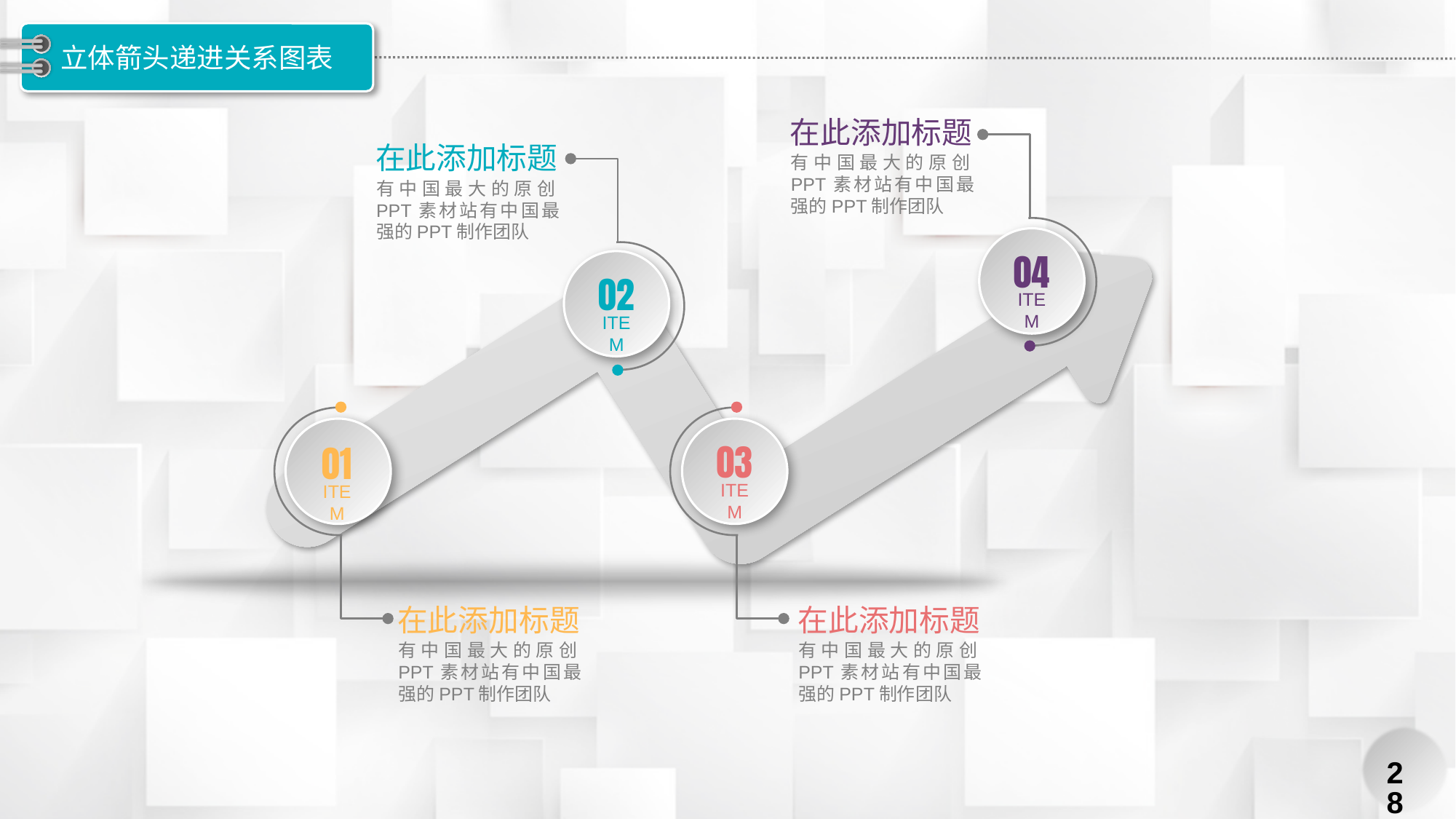

# 立体箭头递进关系图表
在此添加标题
有中国最大的原创PPT素材站有中国最强的PPT制作团队

在此添加标题
有中国最大的原创PPT素材站有中国最强的PPT制作团队

04
ITEM

02
ITEM

03
ITEM
01
ITEM
在此添加标题
有中国最大的原创PPT素材站有中国最强的PPT制作团队
在此添加标题
有中国最大的原创PPT素材站有中国最强的PPT制作团队

28